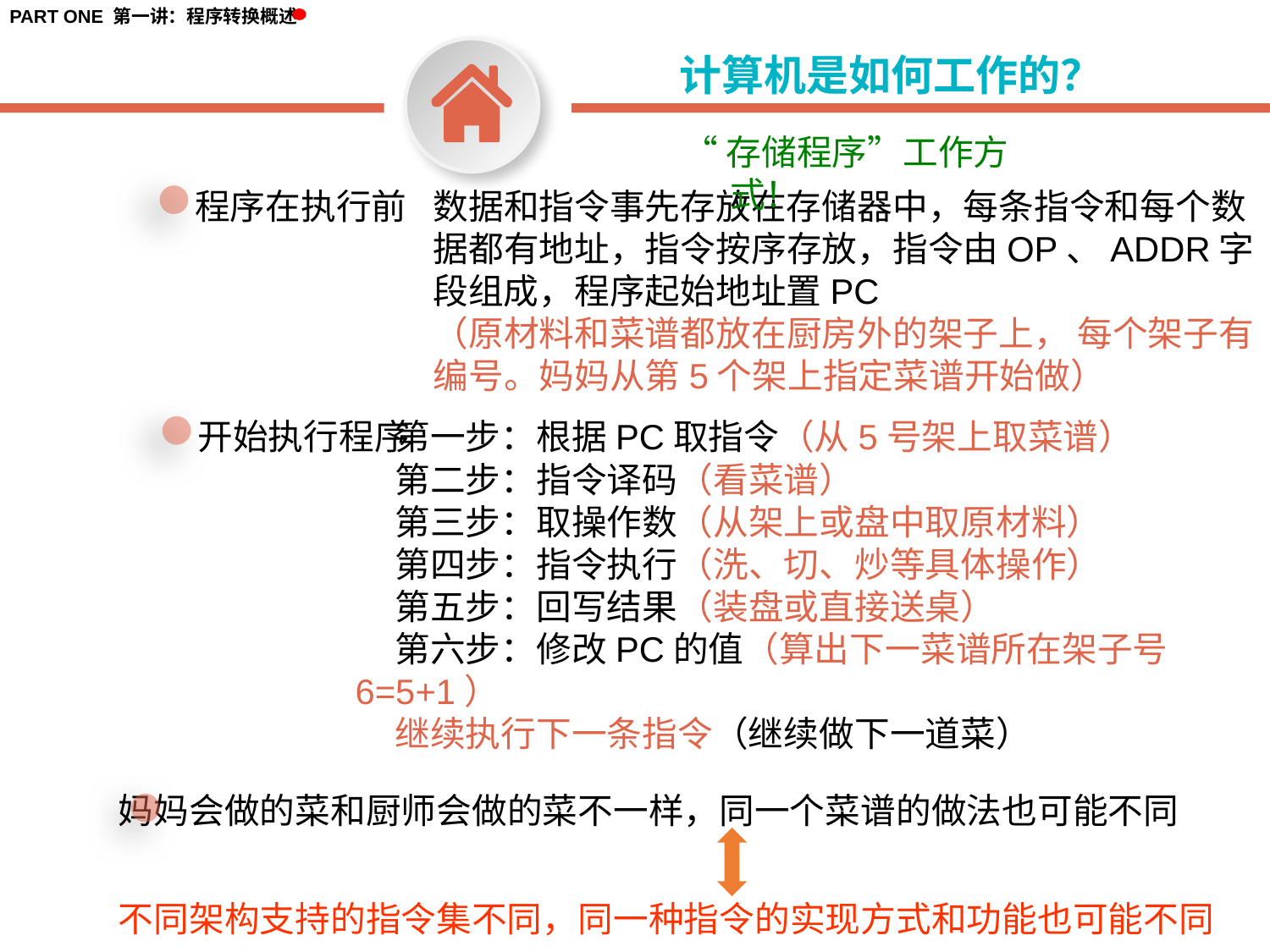

PART ONE 第一讲：程序转换概述

计算机是如何工作的？

“存储程序”工作方式！
程序在执行前
数据和指令事先存放在存储器中，每条指令和每个数据都有地址，指令按序存放，指令由OP、ADDR字段组成，程序起始地址置PC
（原材料和菜谱都放在厨房外的架子上， 每个架子有编号。妈妈从第5个架上指定菜谱开始做）

开始执行程序
    第一步：根据PC取指令（从5号架上取菜谱）
    第二步：指令译码（看菜谱）
    第三步：取操作数（从架上或盘中取原材料）
    第四步：指令执行（洗、切、炒等具体操作）
    第五步：回写结果（装盘或直接送桌）
    第六步：修改PC的值（算出下一菜谱所在架子号6=5+1）
    继续执行下一条指令（继续做下一道菜）

妈妈会做的菜和厨师会做的菜不一样，同一个菜谱的做法也可能不同

不同架构支持的指令集不同，同一种指令的实现方式和功能也可能不同